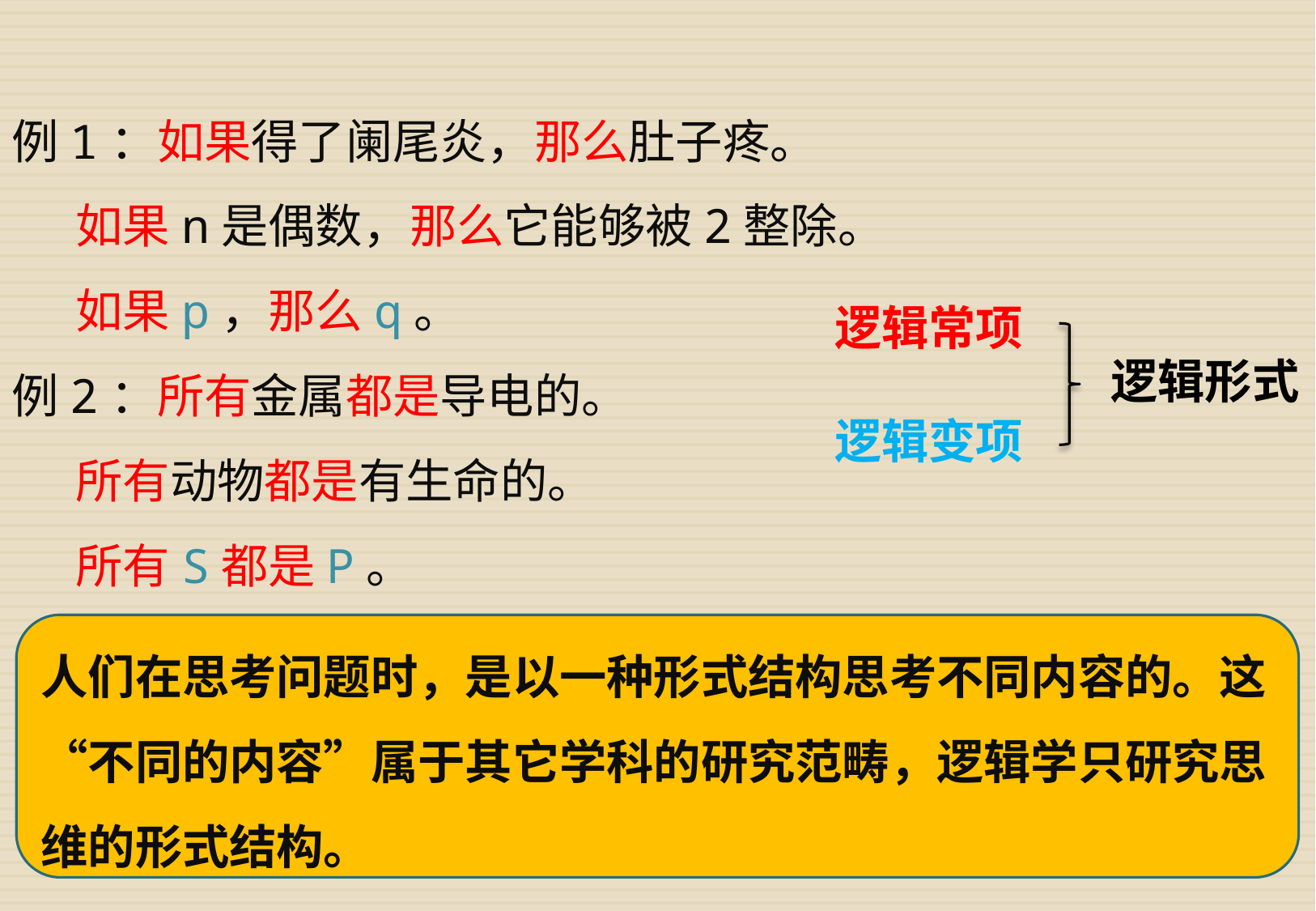

例1：如果得了阑尾炎，那么肚子疼。
     如果n是偶数，那么它能够被2整除。
     如果p，那么q。
例2：所有金属都是导电的。
     所有动物都是有生命的。
     所有S都是P。

逻辑常项

逻辑变项

逻辑形式
人们在思考问题时，是以一种形式结构思考不同内容的。这“不同的内容”属于其它学科的研究范畴，逻辑学只研究思维的形式结构。